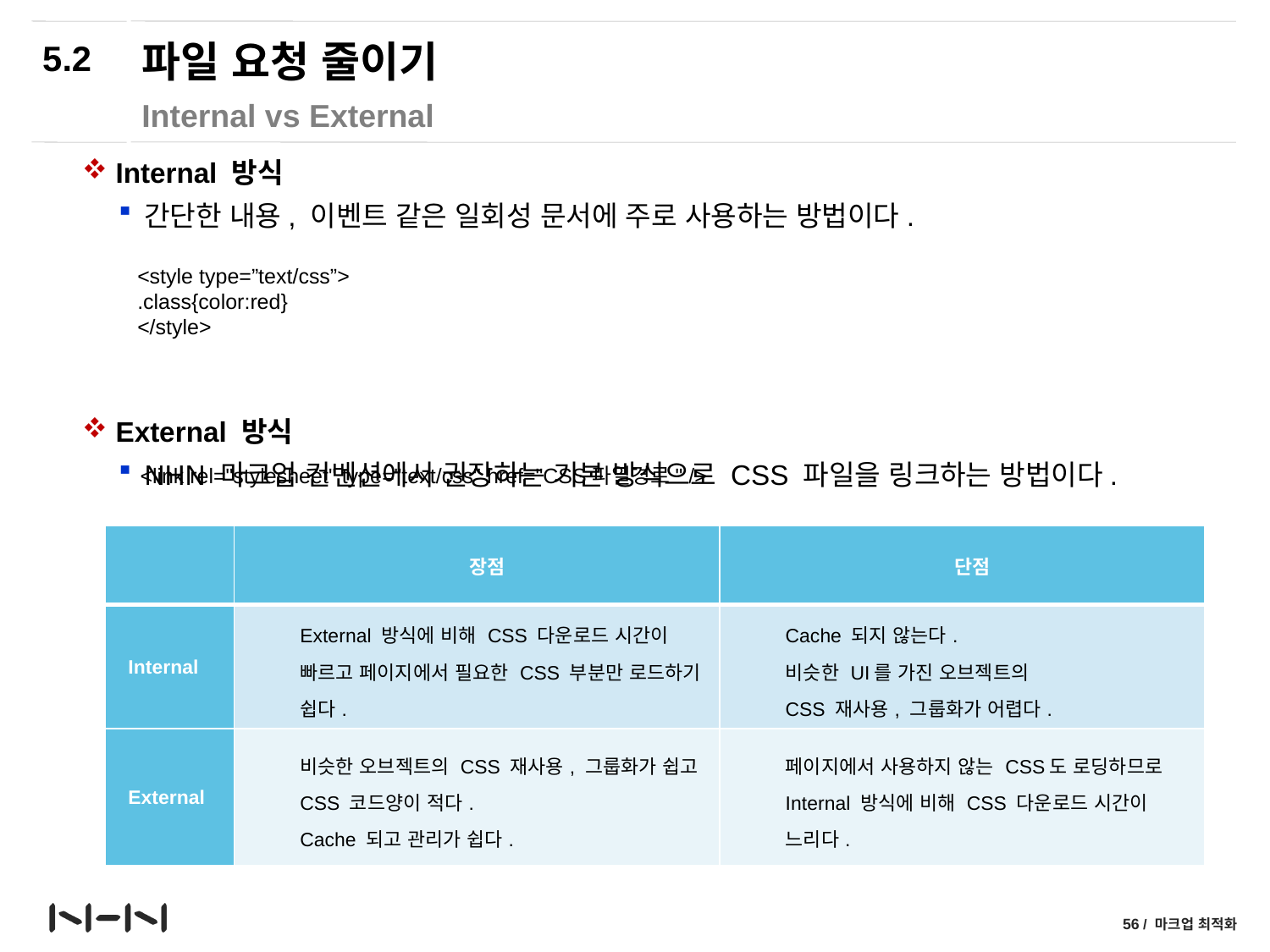

5.2
# 파일 요청 줄이기
Internal vs External
 Internal 방식
간단한 내용, 이벤트 같은 일회성 문서에 주로 사용하는 방법이다.

 External 방식
NHN 마크업 컨벤션에서 권장하는 기본 방식으로 CSS 파일을 링크하는 방법이다.

<style type=”text/css”>
.class{color:red}
</style>
<link rel="stylesheet" type="text/css" href="CSS파일경로" />
|  | 장점 | 단점 |
| --- | --- | --- |
| Internal | External 방식에 비해 CSS 다운로드 시간이 빠르고 페이지에서 필요한 CSS 부분만 로드하기 쉽다. | Cache 되지 않는다. 비슷한 UI를 가진 오브젝트의 CSS 재사용, 그룹화가 어렵다. |
| External | 비슷한 오브젝트의 CSS 재사용, 그룹화가 쉽고 CSS 코드양이 적다. Cache 되고 관리가 쉽다. | 페이지에서 사용하지 않는 CSS도 로딩하므로 Internal 방식에 비해 CSS 다운로드 시간이 느리다. |